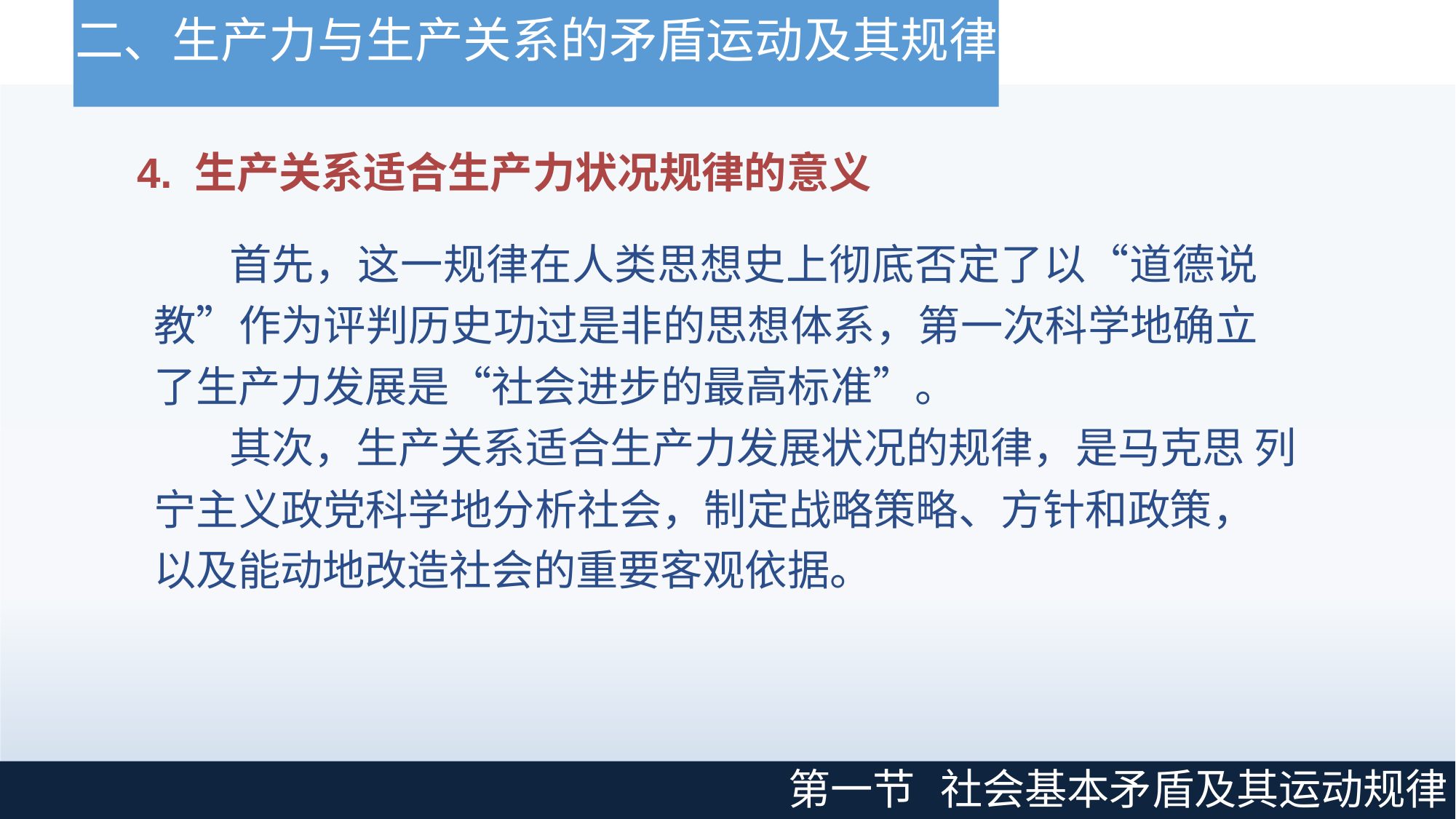

# 二、生产力与生产关系的矛盾运动及其规律

4. 生产关系适合生产力状况规律的意义
首先，这一规律在人类思想史上彻底否定了以“道德说 教”作为评判历史功过是非的思想体系，第一次科学地确立 了生产力发展是“社会进步的最高标准”。
其次，生产关系适合生产力发展状况的规律，是马克思 列宁主义政党科学地分析社会，制定战略策略、方针和政策， 以及能动地改造社会的重要客观依据。
第一节
社会基本矛盾及其运动规律